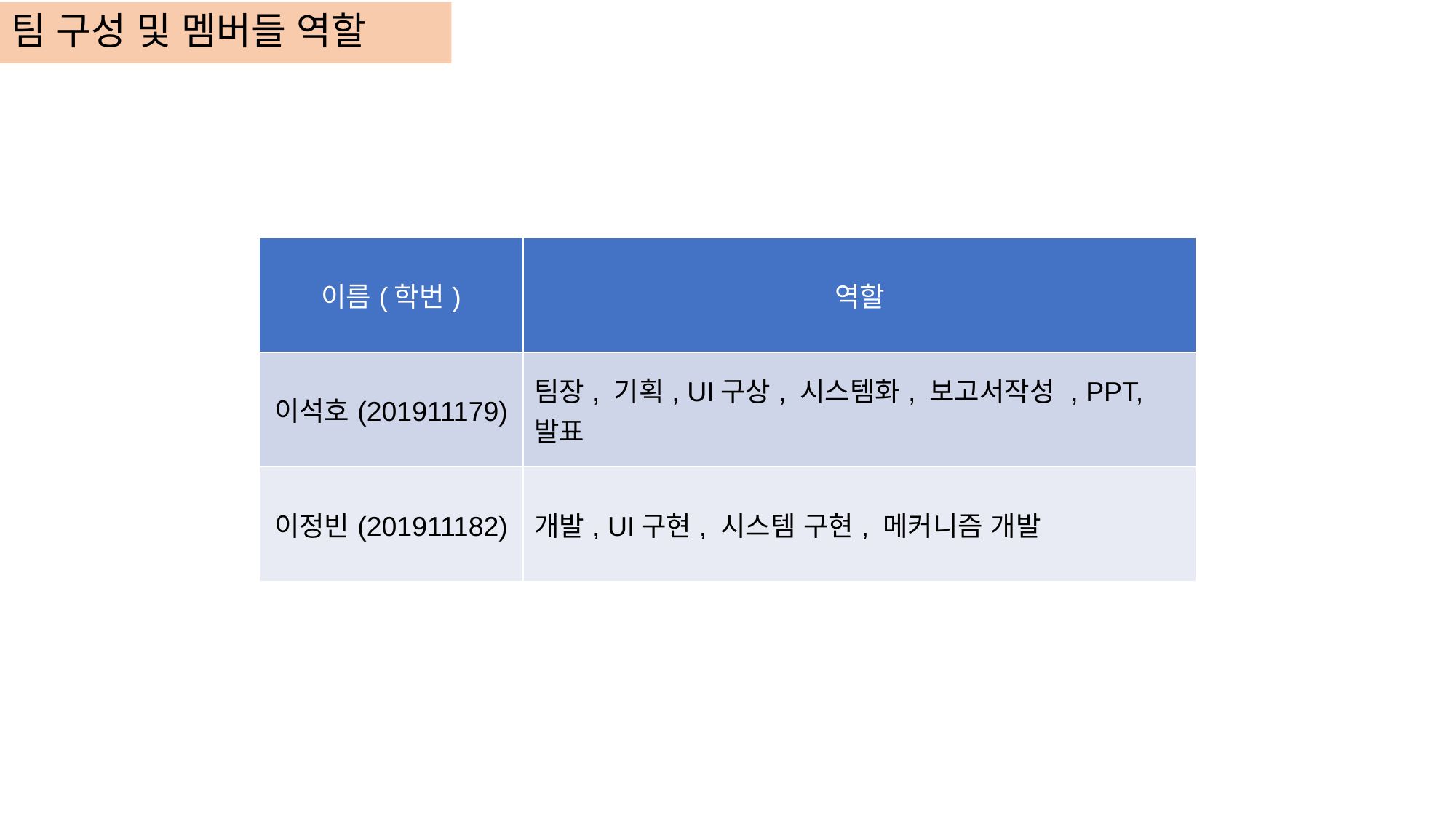

# 팀 구성 및 멤버들 역할
| 이름(학번) | 역할 |
| --- | --- |
| 이석호(201911179) | 팀장, 기획, UI구상, 시스템화, 보고서작성 , PPT, 발표 |
| 이정빈(201911182) | 개발, UI구현, 시스템 구현, 메커니즘 개발 |